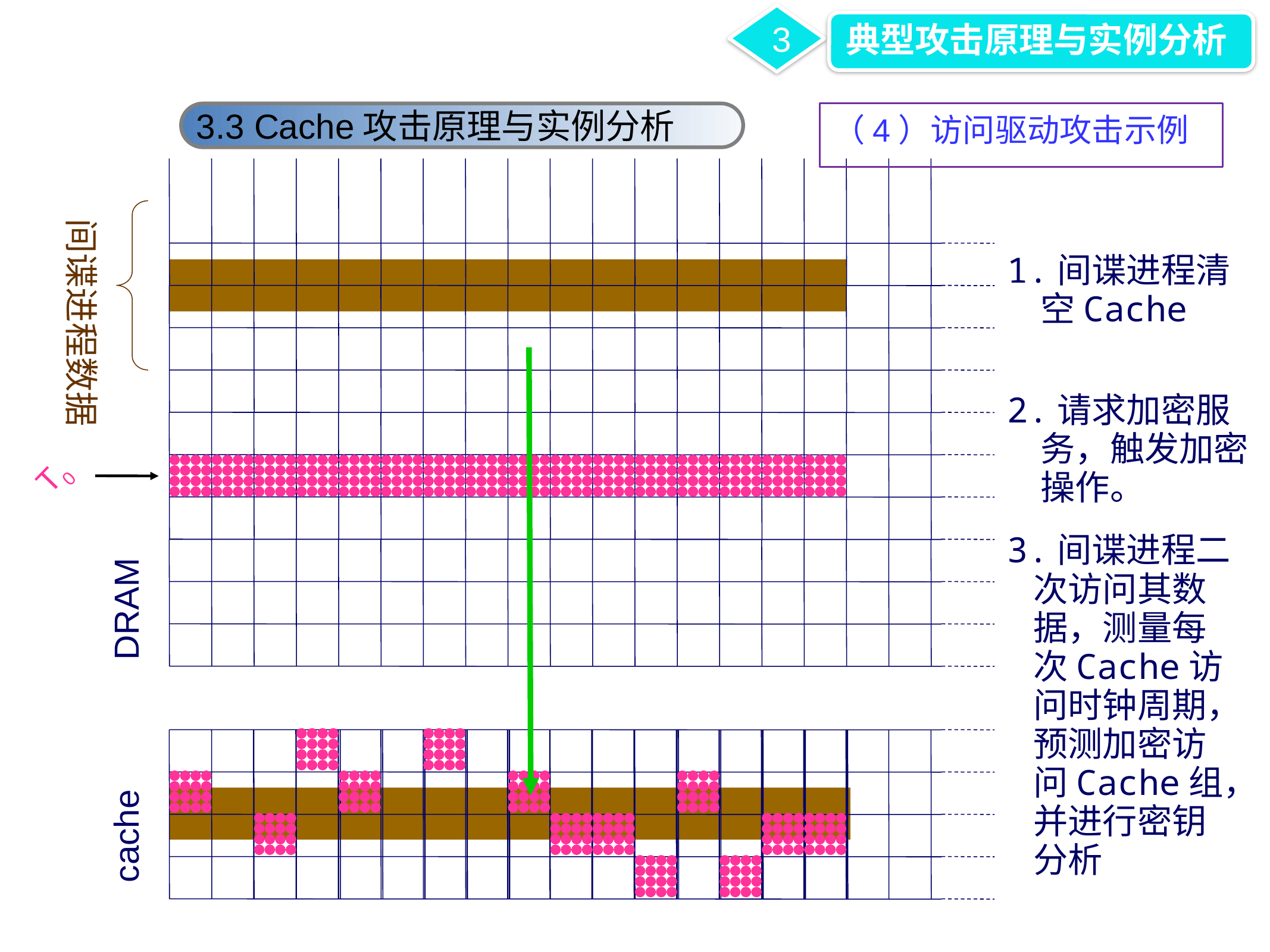

3

典型攻击原理与实例分析
3.3 Cache攻击原理与实例分析
（4）访问驱动攻击示例

间谍进程数据

1.间谍进程清空Cache

2.请求加密服务，触发加密操作。

T0

3.间谍进程二次访问其数据，测量每次Cache访问时钟周期，预测加密访问Cache组，并进行密钥分析

DRAM

cache